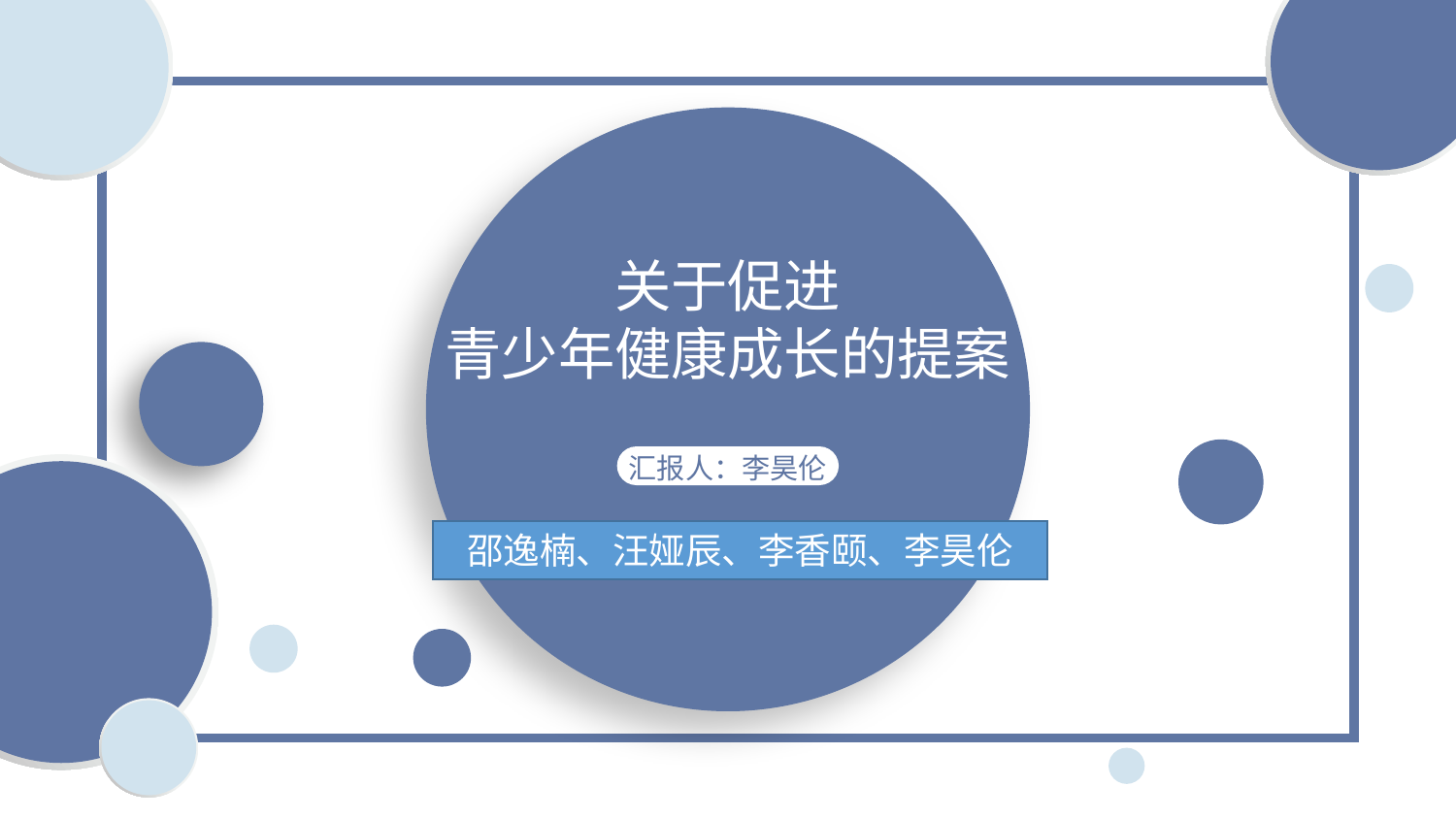

关于促进
青少年健康成长的提案

汇报人：李昊伦

邵逸楠、汪娅辰、李香颐、李昊伦